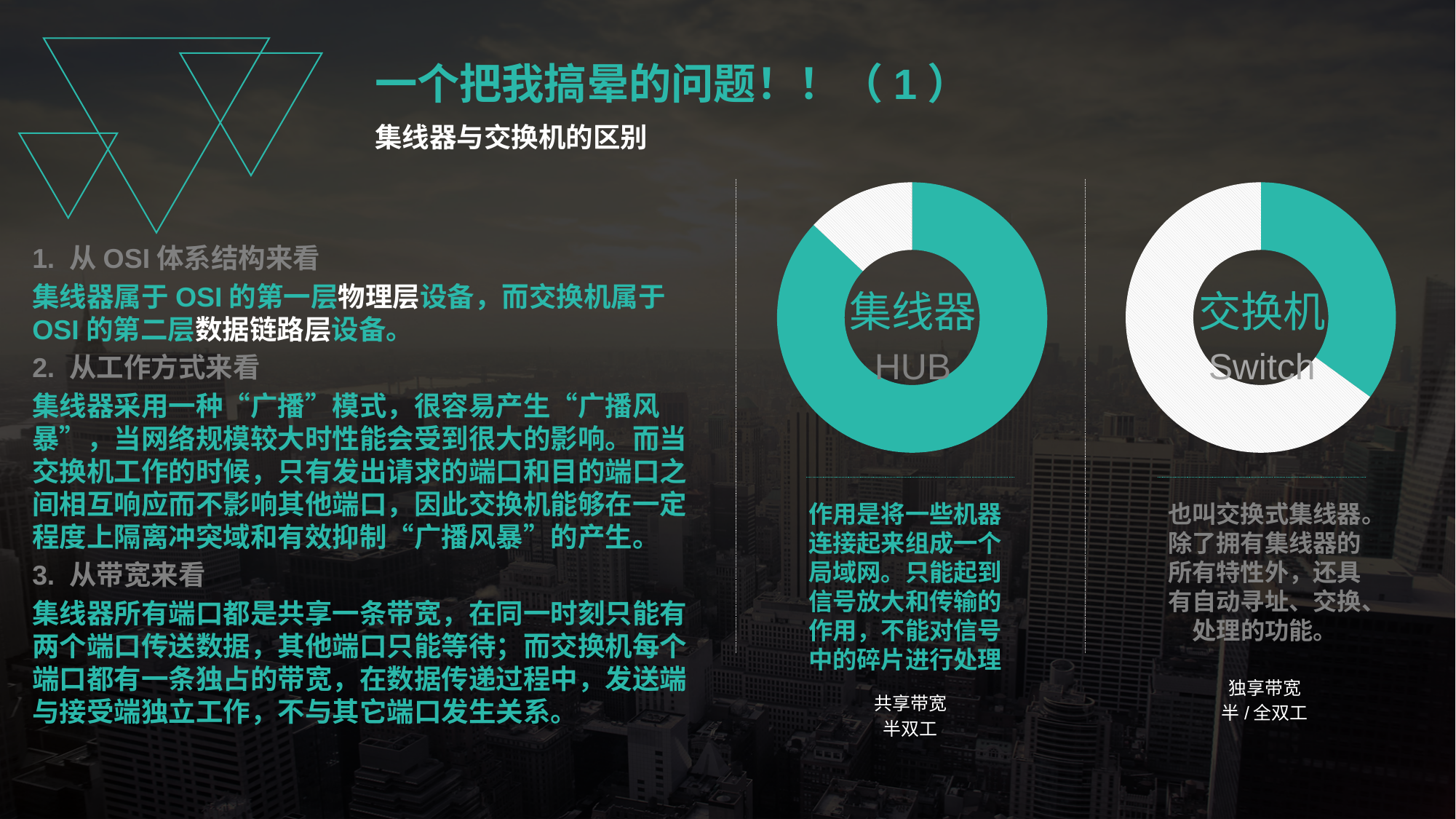

一个把我搞晕的问题！！（1）

集线器与交换机的区别

### Chart

| Category | Column1 |
|---|---|
|  | 87.0 |
|  | 13.0 |

### Chart

| Category | Column1 |
|---|---|
|  | 35.0 |
|  | 65.0 |
1. 从OSI体系结构来看
集线器属于OSI的第一层物理层设备，而交换机属于OSI的第二层数据链路层设备。
2. 从工作方式来看
集线器采用一种“广播”模式，很容易产生“广播风暴”，当网络规模较大时性能会受到很大的影响。而当交换机工作的时候，只有发出请求的端口和目的端口之间相互响应而不影响其他端口，因此交换机能够在一定程度上隔离冲突域和有效抑制“广播风暴”的产生。
3. 从带宽来看
集线器所有端口都是共享一条带宽，在同一时刻只能有两个端口传送数据，其他端口只能等待；而交换机每个端口都有一条独占的带宽，在数据传递过程中，发送端与接受端独立工作，不与其它端口发生关系。
集线器
HUB
交换机
Switch
作用是将一些机器连接起来组成一个局域网。只能起到信号放大和传输的作用，不能对信号中的碎片进行处理
也叫交换式集线器。除了拥有集线器的所有特性外，还具有自动寻址、交换、处理的功能。
独享带宽
半/全双工
共享带宽
半双工